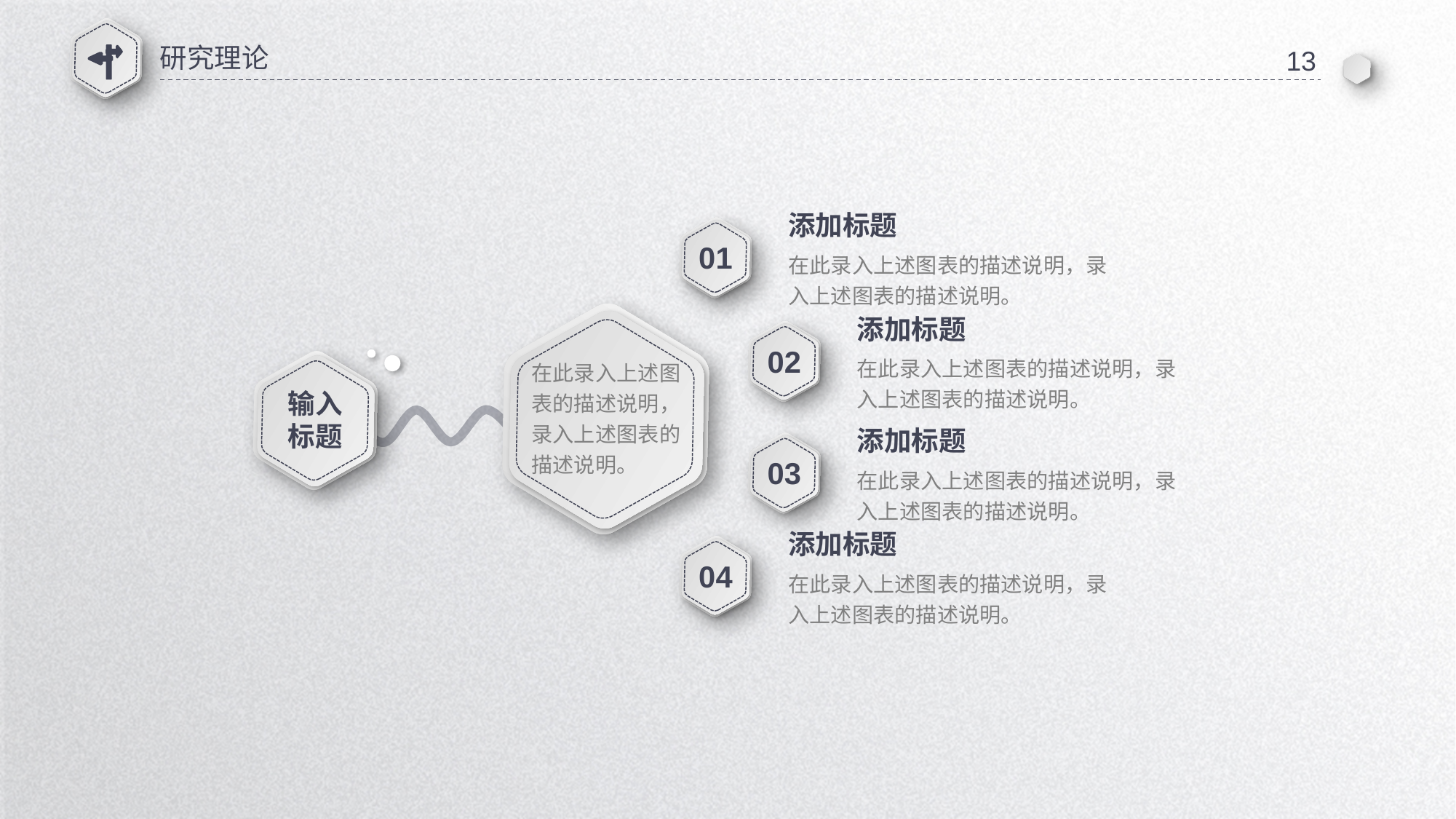

研究理论
13

添加标题

01
在此录入上述图表的描述说明，录入上述图表的描述说明。
添加标题

在此录入上述图表的描述说明，录入上述图表的描述说明。

02
在此录入上述图表的描述说明，录入上述图表的描述说明。

输入
标题

添加标题

03
在此录入上述图表的描述说明，录入上述图表的描述说明。
添加标题

04
在此录入上述图表的描述说明，录入上述图表的描述说明。